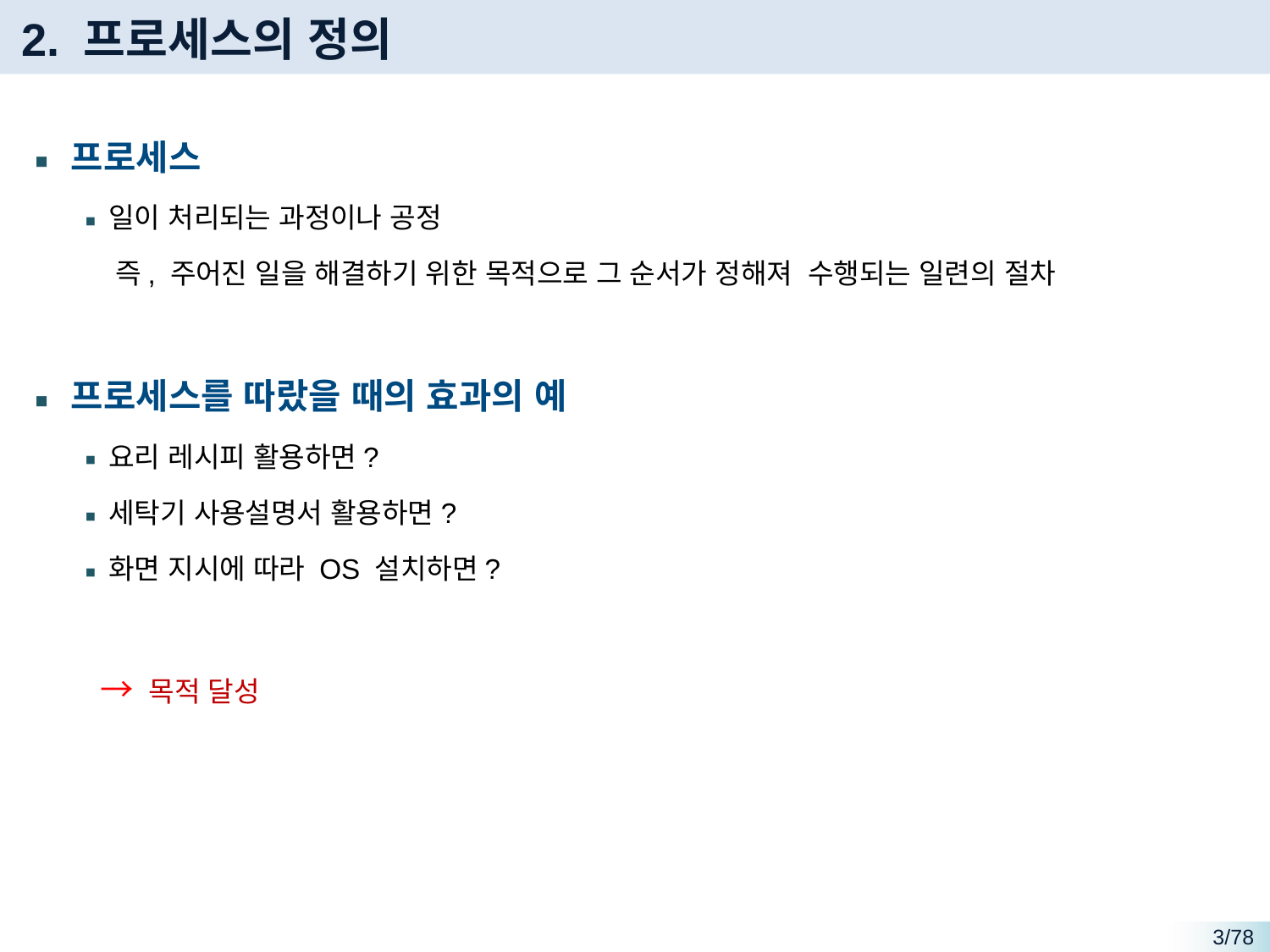

# 2. 프로세스의 정의
프로세스
일이 처리되는 과정이나 공정
   즉, 주어진 일을 해결하기 위한 목적으로 그 순서가 정해져  수행되는 일련의 절차

프로세스를 따랐을 때의 효과의 예
요리 레시피 활용하면?
세탁기 사용설명서 활용하면?
화면 지시에 따라 OS 설치하면?

  → 목적 달성